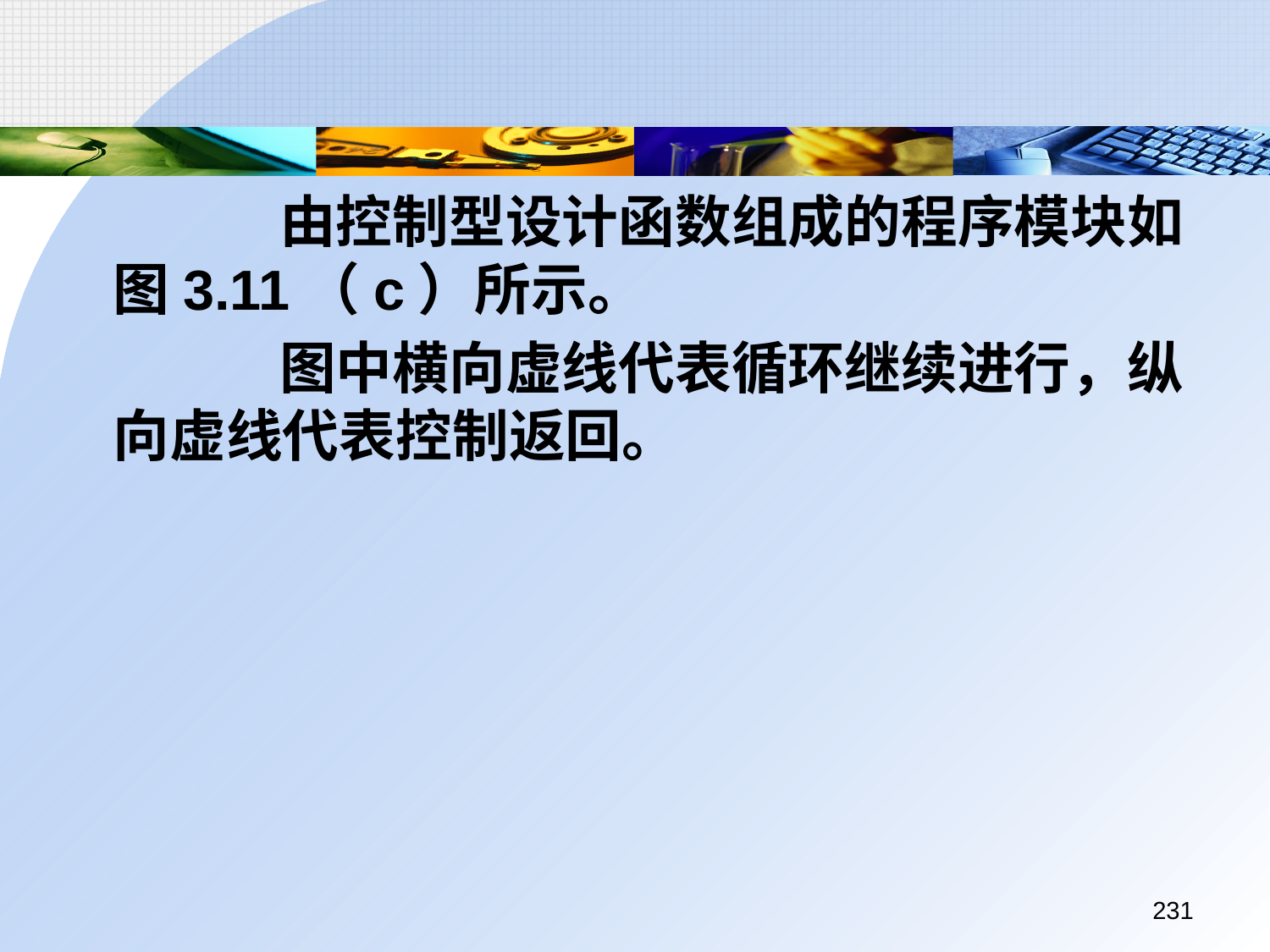

由控制型设计函数组成的程序模块如图3.11（c）所示。
		  图中横向虚线代表循环继续进行，纵向虚线代表控制返回。

231